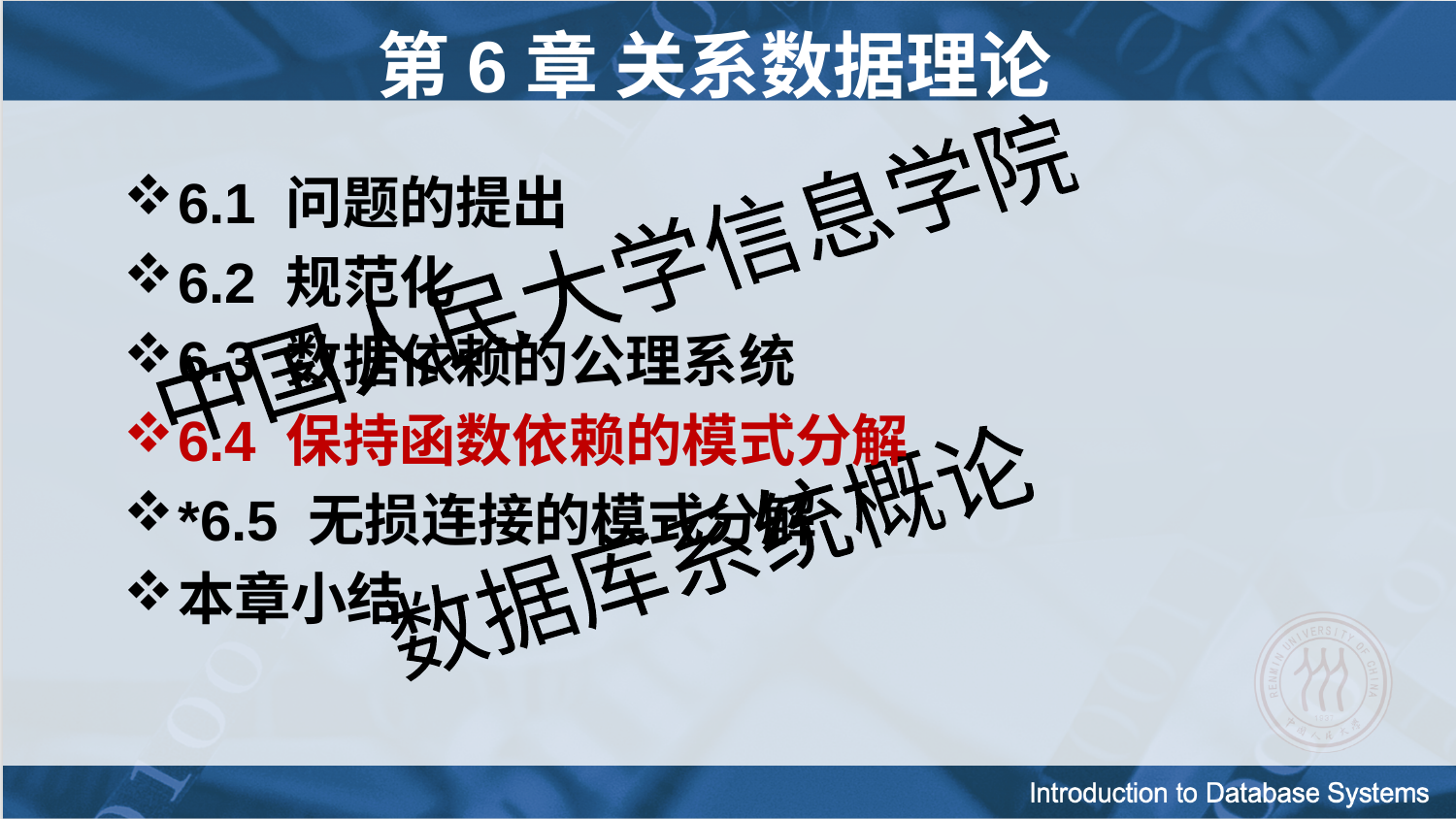

# 第6章 关系数据理论
6.1 问题的提出
6.2 规范化
6.3 数据依赖的公理系统
6.4 保持函数依赖的模式分解
*6.5 无损连接的模式分解
本章小结